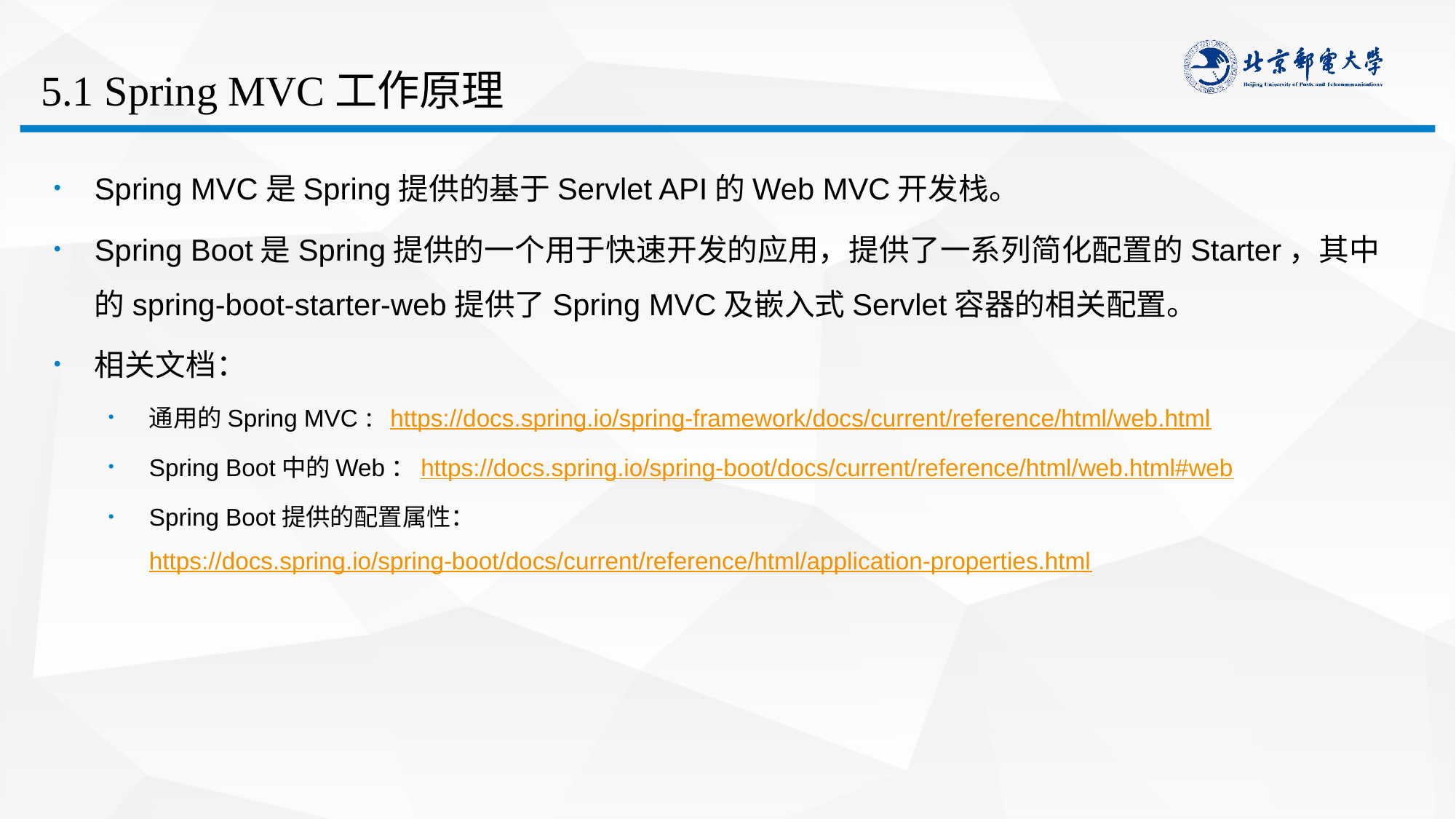

# 5.1 Spring MVC工作原理
Spring MVC是Spring提供的基于Servlet API的Web MVC开发栈。
Spring Boot是Spring提供的一个用于快速开发的应用，提供了一系列简化配置的Starter，其中的spring-boot-starter-web提供了Spring MVC及嵌入式Servlet容器的相关配置。
相关文档：
通用的Spring MVC：https://docs.spring.io/spring-framework/docs/current/reference/html/web.html
Spring Boot中的Web：https://docs.spring.io/spring-boot/docs/current/reference/html/web.html#web
Spring Boot提供的配置属性：https://docs.spring.io/spring-boot/docs/current/reference/html/application-properties.html